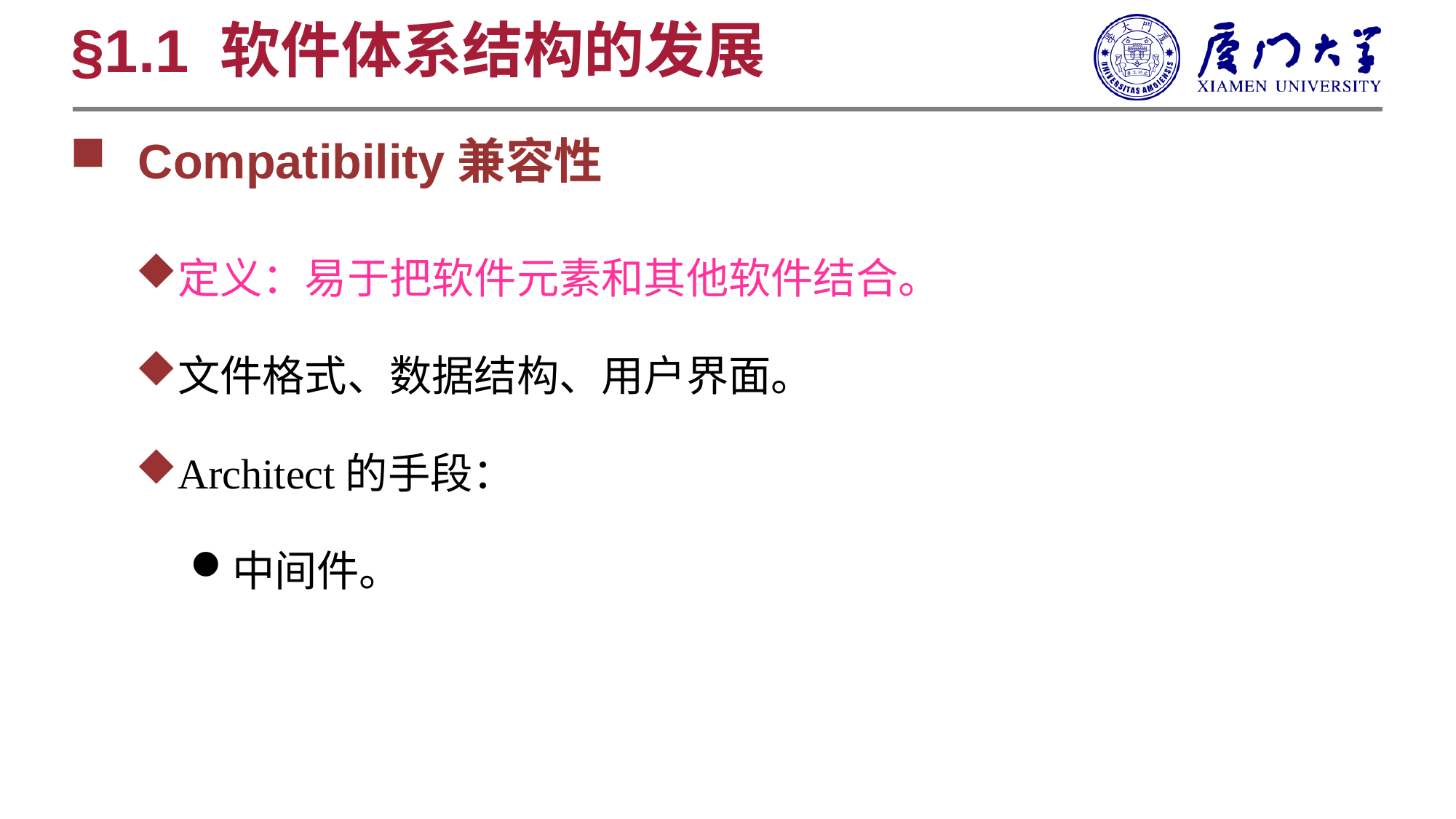

§1.1 软件体系结构的发展
Compatibility兼容性
定义：易于把软件元素和其他软件结合。
文件格式、数据结构、用户界面。
Architect的手段：
中间件。